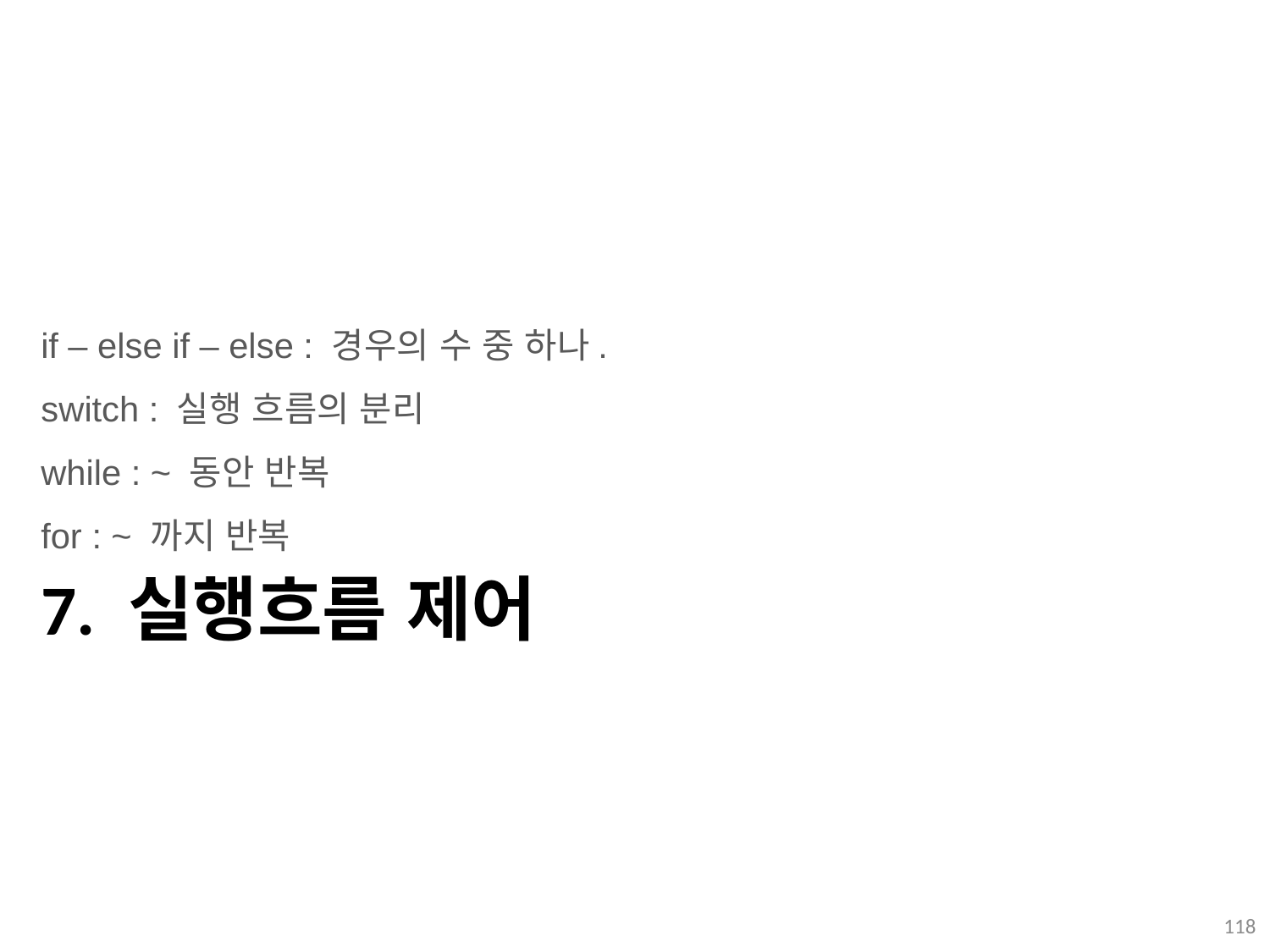

if – else if – else : 경우의 수 중 하나.
switch : 실행 흐름의 분리
while : ~ 동안 반복
for : ~ 까지 반복
# 7. 실행흐름 제어
118